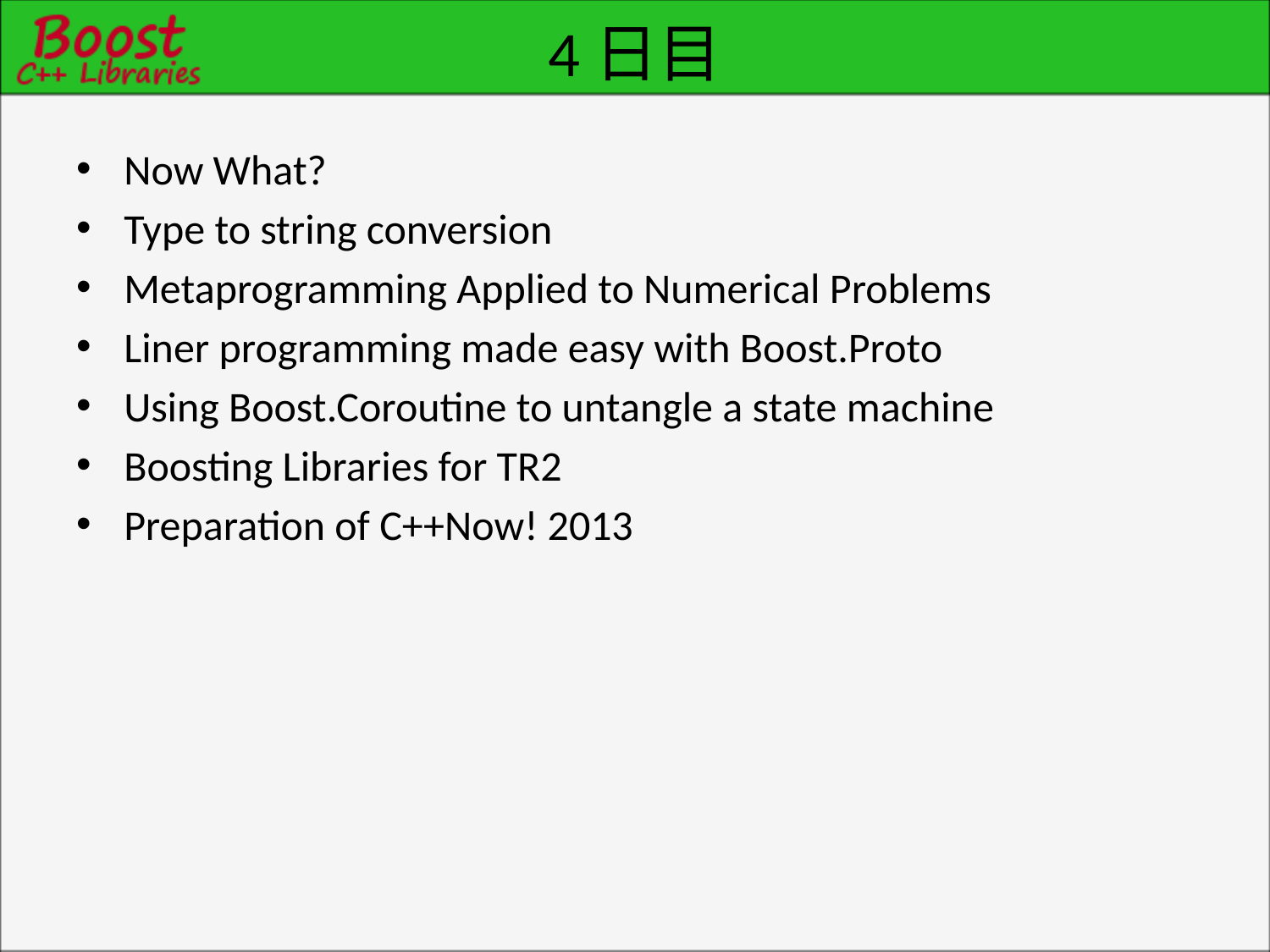

# 4日目
Now What?
Type to string conversion
Metaprogramming Applied to Numerical Problems
Liner programming made easy with Boost.Proto
Using Boost.Coroutine to untangle a state machine
Boosting Libraries for TR2
Preparation of C++Now! 2013